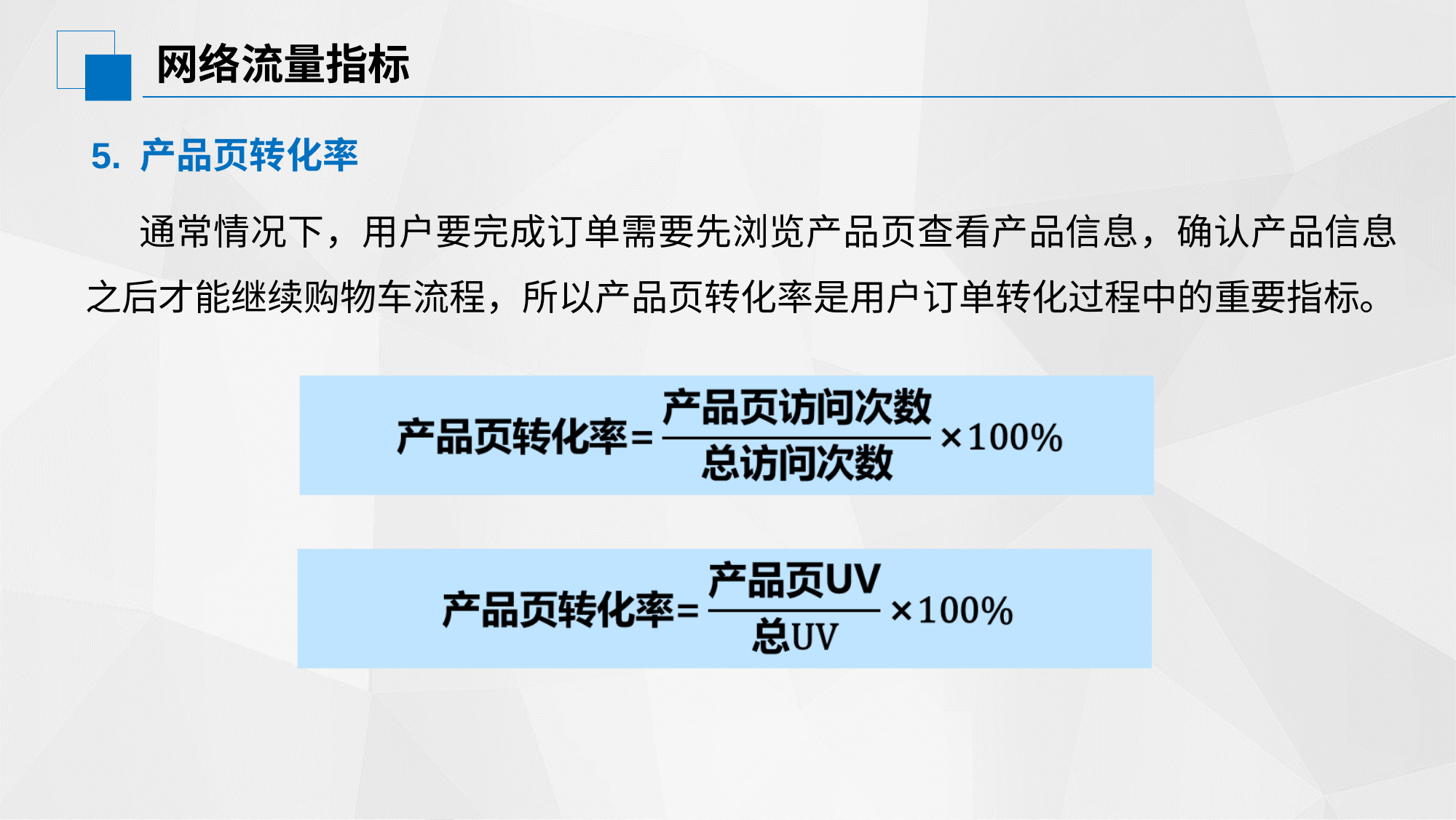

# 网络流量指标
5. 产品页转化率
通常情况下，用户要完成订单需要先浏览产品页查看产品信息，确认产品信息之后才能继续购物车流程，所以产品页转化率是用户订单转化过程中的重要指标。